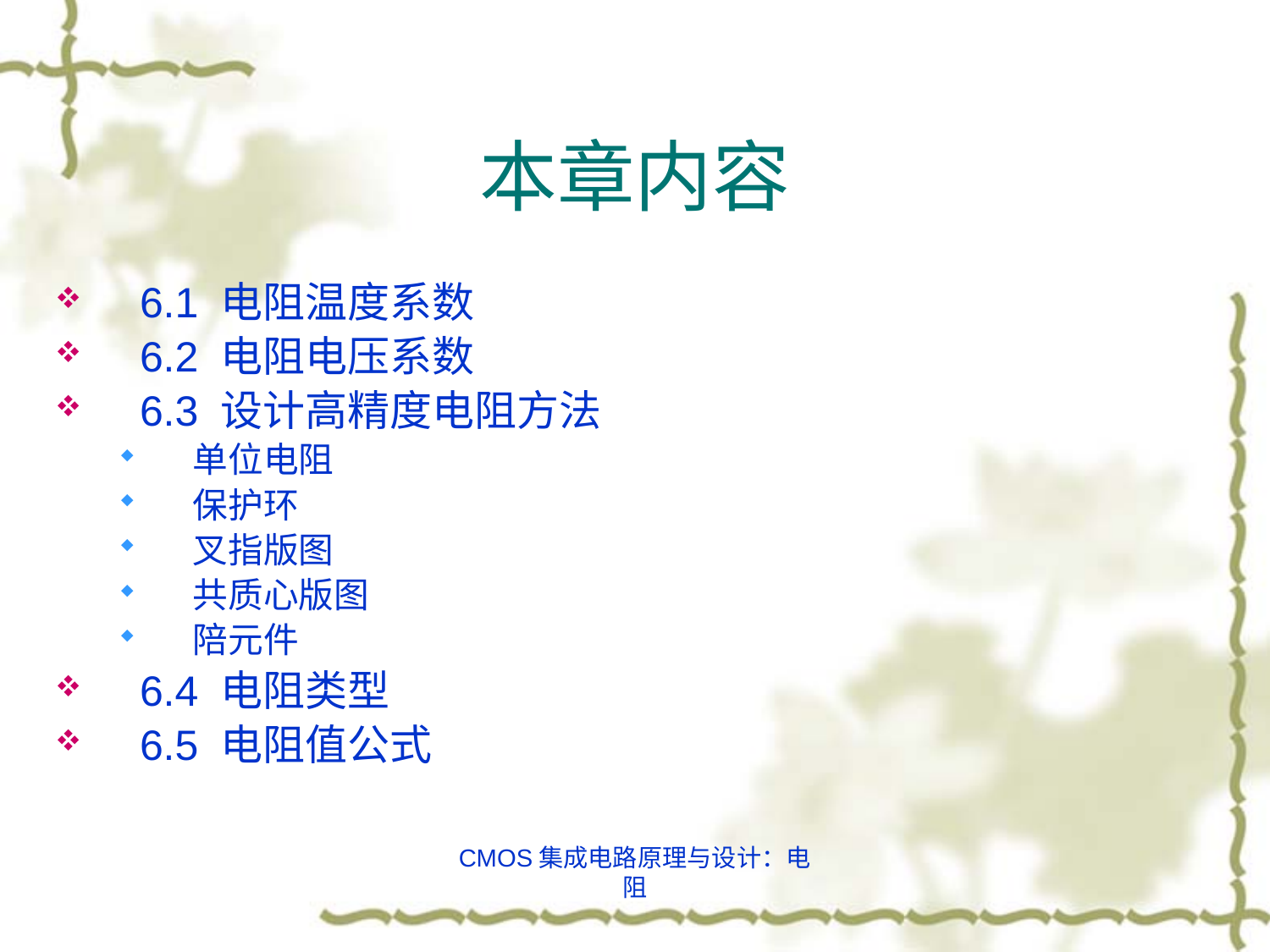

# 本章内容
6.1 电阻温度系数
6.2 电阻电压系数
6.3 设计高精度电阻方法
单位电阻
保护环
叉指版图
共质心版图
陪元件
6.4 电阻类型
6.5 电阻值公式
CMOS集成电路原理与设计：电阻
2